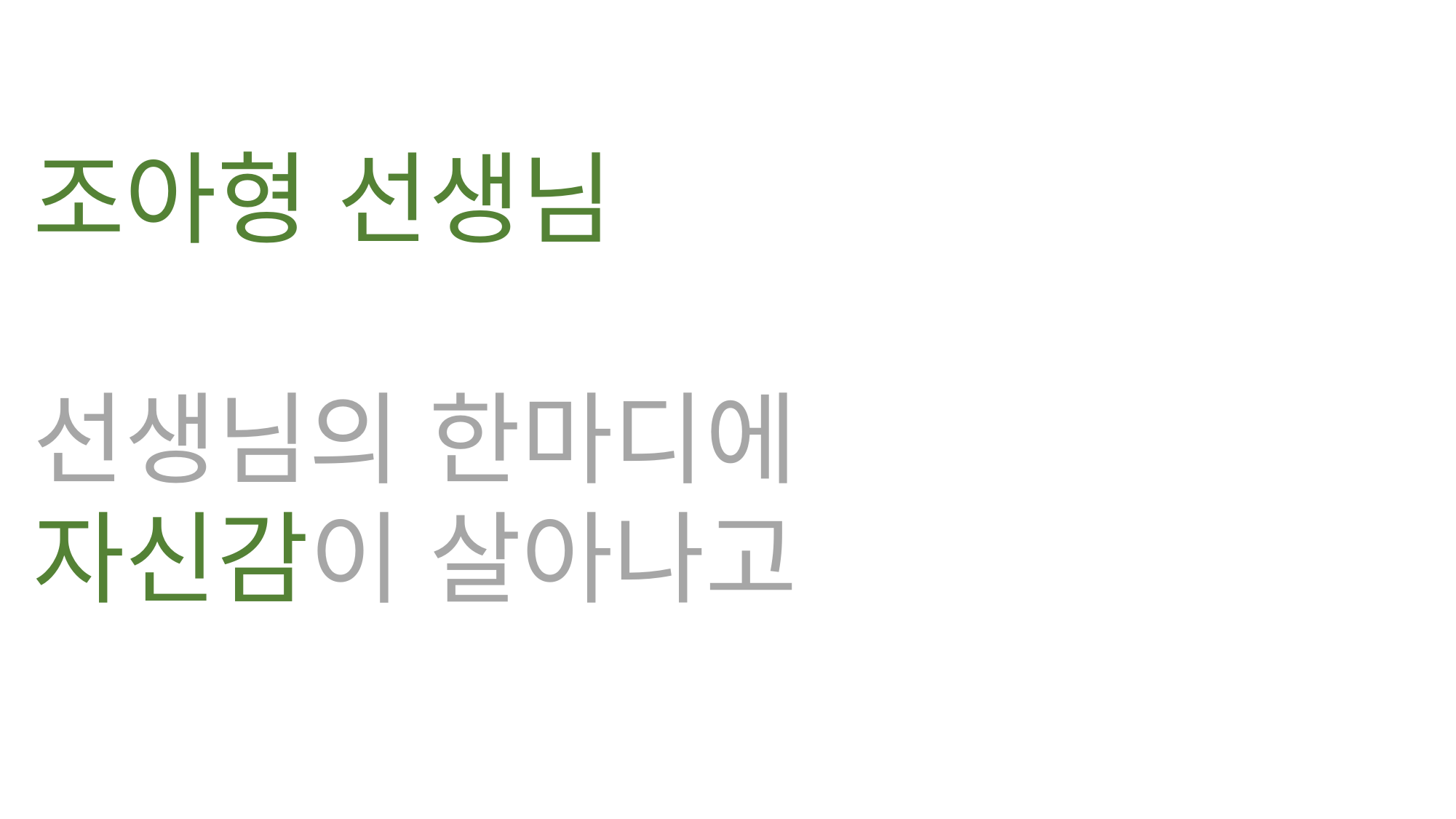

조아형 선생님
윤상종 선생님
조우현 선생님
이두희 선생님등
등
조아형 선생님

선생님의 한마디에
자신감이 살아나고